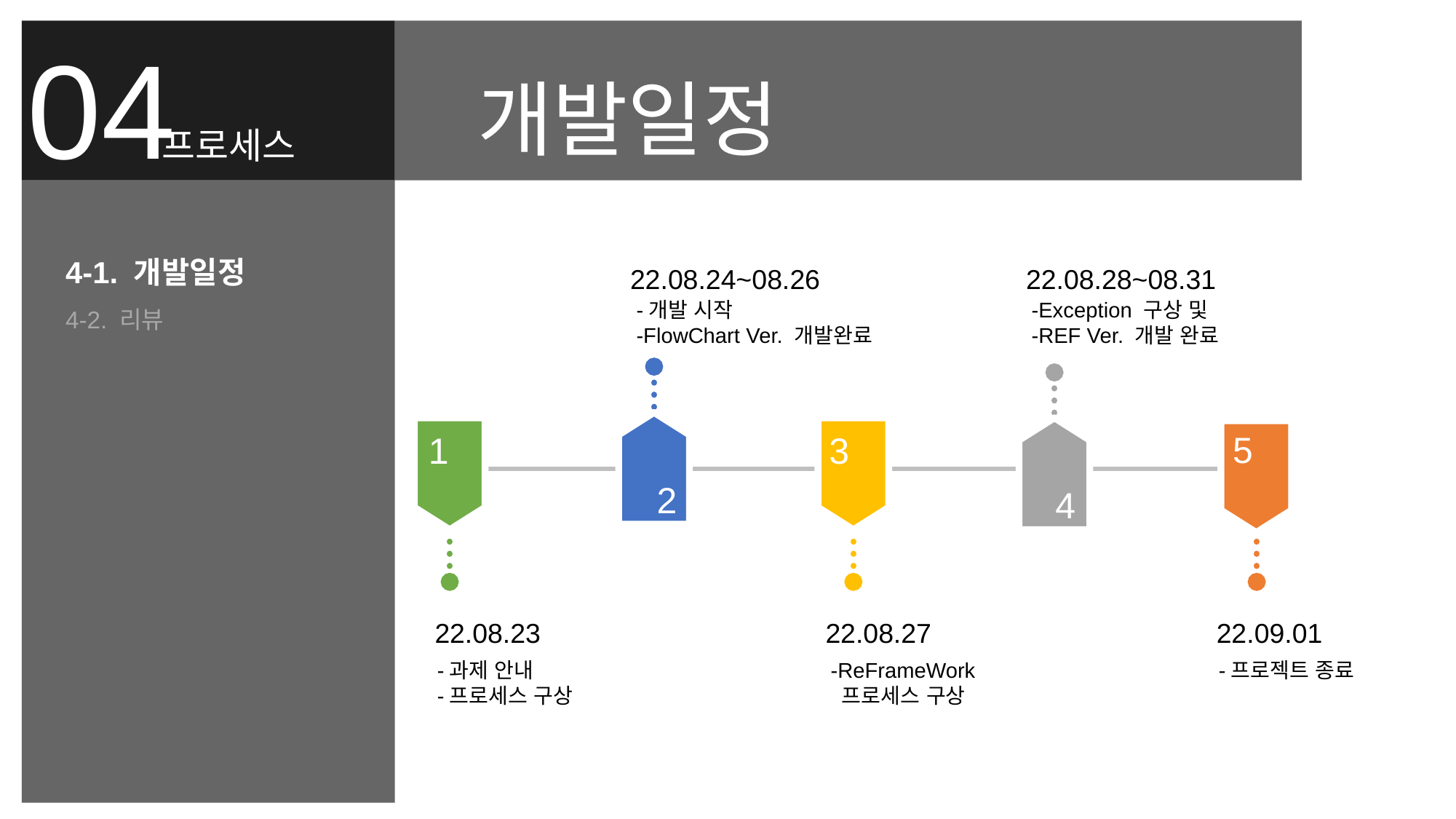

04

개발일정
프로세스

4-1. 개발일정
4-2. 리뷰
22.08.24~08.26
22.08.28~08.31
-개발 시작
-FlowChart Ver. 개발완료
-Exception 구상 및
-REF Ver. 개발 완료

2

1

3

4

5
4
22.08.23
22.08.27
22.09.01
-과제 안내
-프로세스 구상
-ReFrameWork
 프로세스 구상
-프로젝트 종료